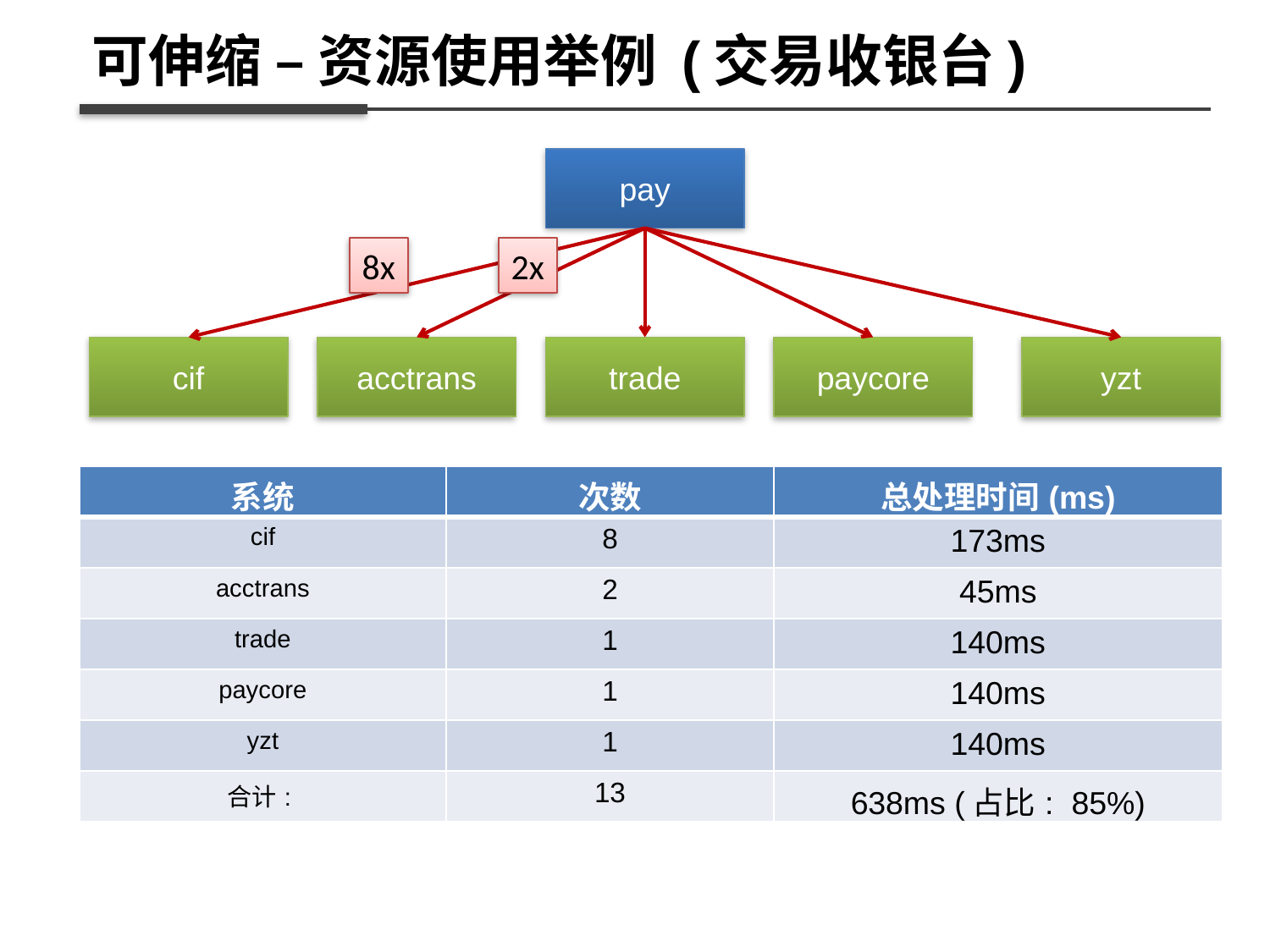

可伸缩 – 资源使用举例 (交易收银台)
pay
8x
2x
cif
acctrans
trade
paycore
yzt
| 系统 | 次数 | 总处理时间(ms) |
| --- | --- | --- |
| cif | 8 | 173ms |
| acctrans | 2 | 45ms |
| trade | 1 | 140ms |
| paycore | 1 | 140ms |
| yzt | 1 | 140ms |
| 合计: | 13 | 638ms (占比: 85%) |